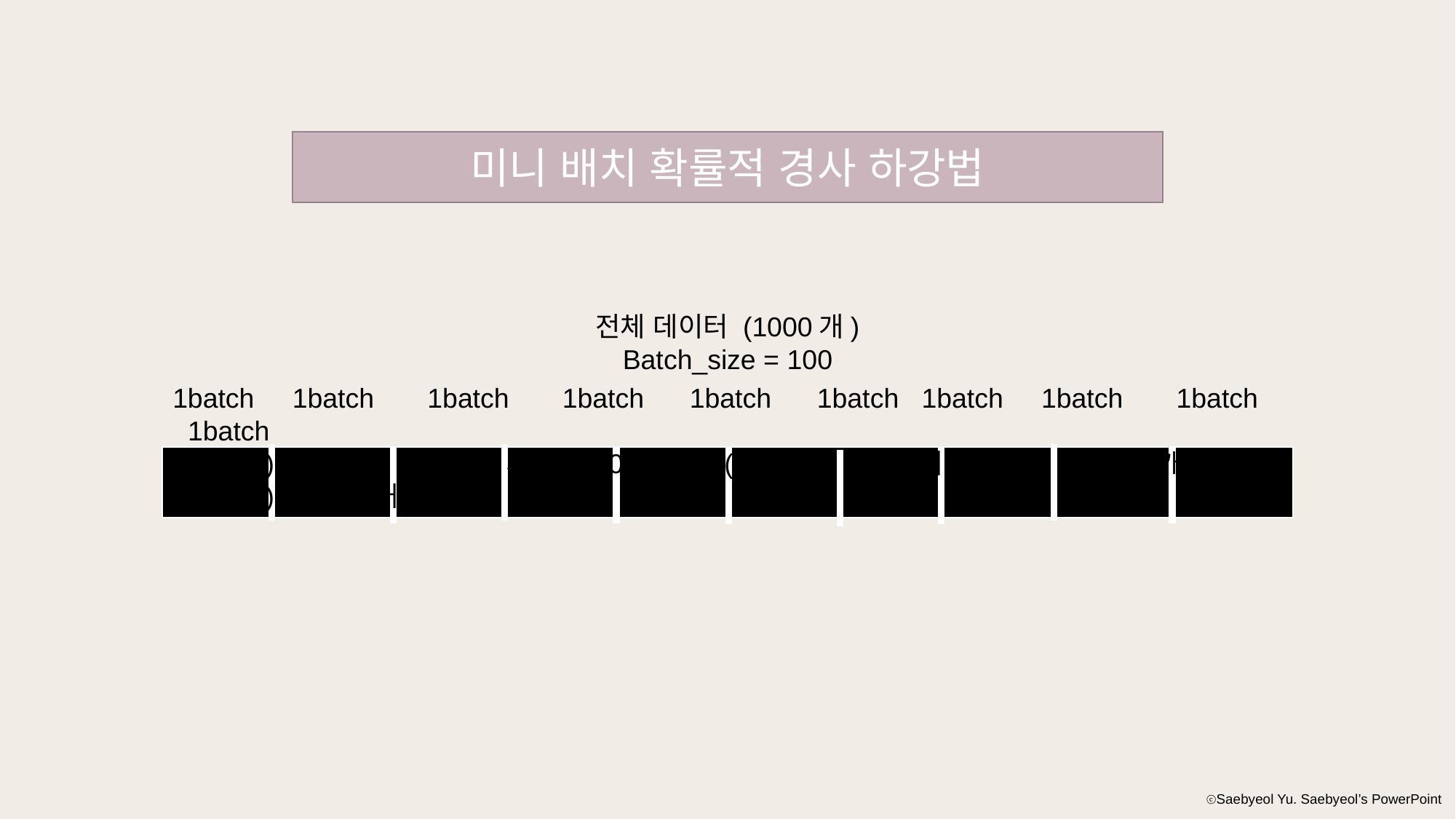

미니 배치 확률적 경사 하강법
전체 데이터 (1000개)
Batch_size = 100
1batch     1batch       1batch       1batch      1batch      1batch   1batch     1batch       1batch      1batch
(100개)    (100개)     (100개)     (100개)     (100개)    (100개) (100개)    (100개)     (100개)     (100개)